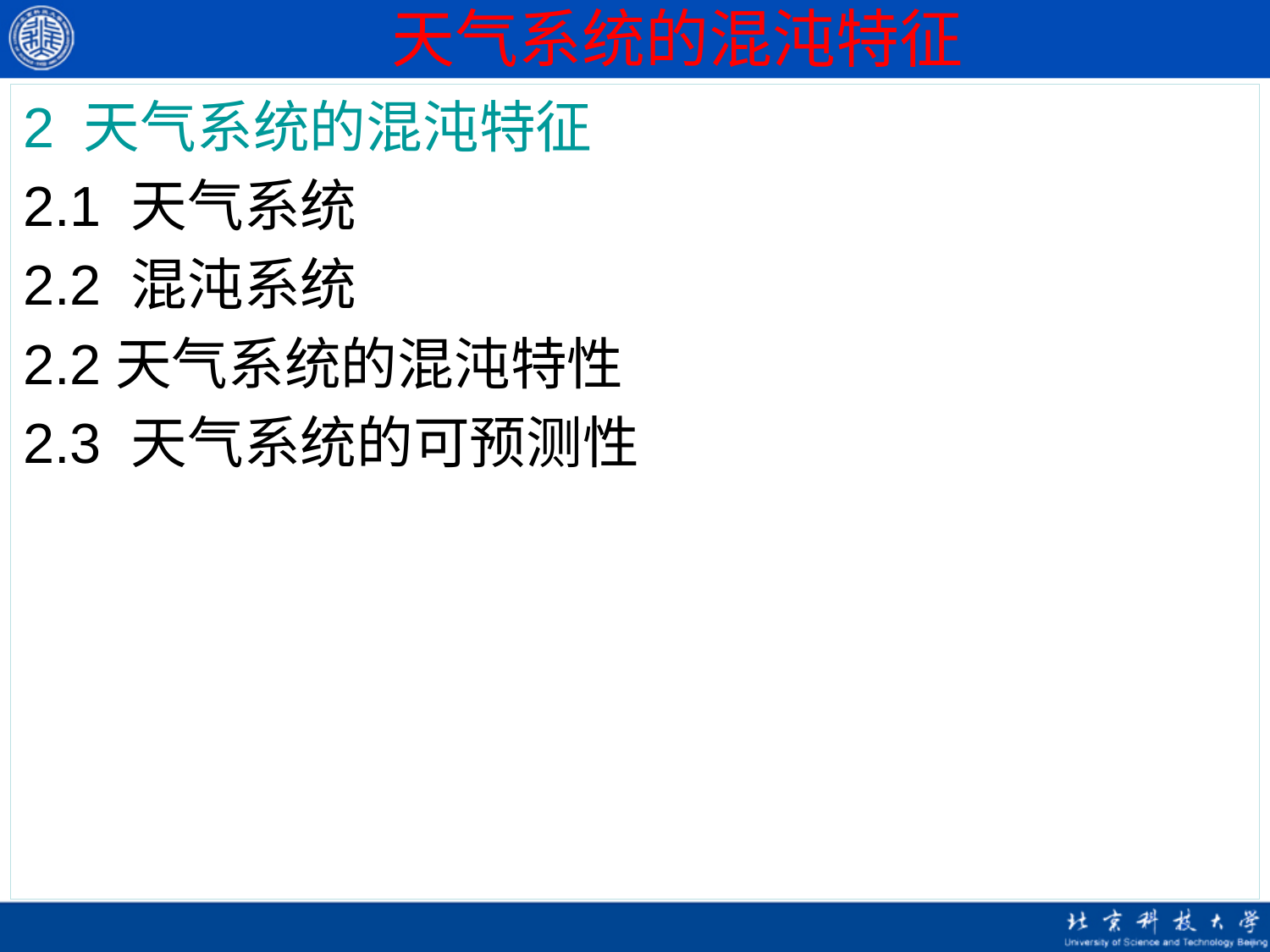

# 天气系统的混沌特征
2 天气系统的混沌特征
2.1 天气系统
2.2 混沌系统
2.2天气系统的混沌特性
2.3 天气系统的可预测性